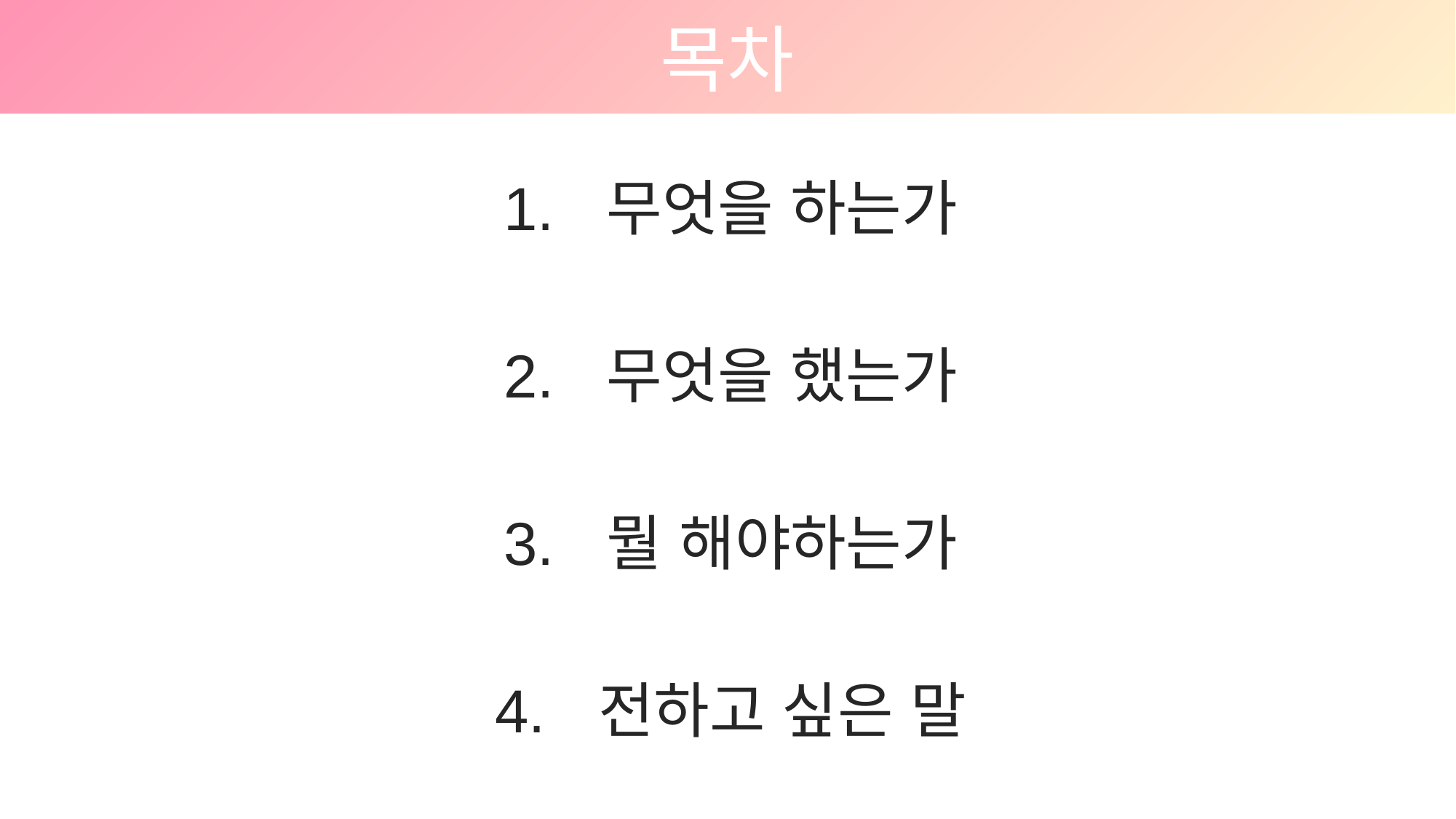

목차
무엇을 하는가

무엇을 했는가

뭘 해야하는가

전하고 싶은 말